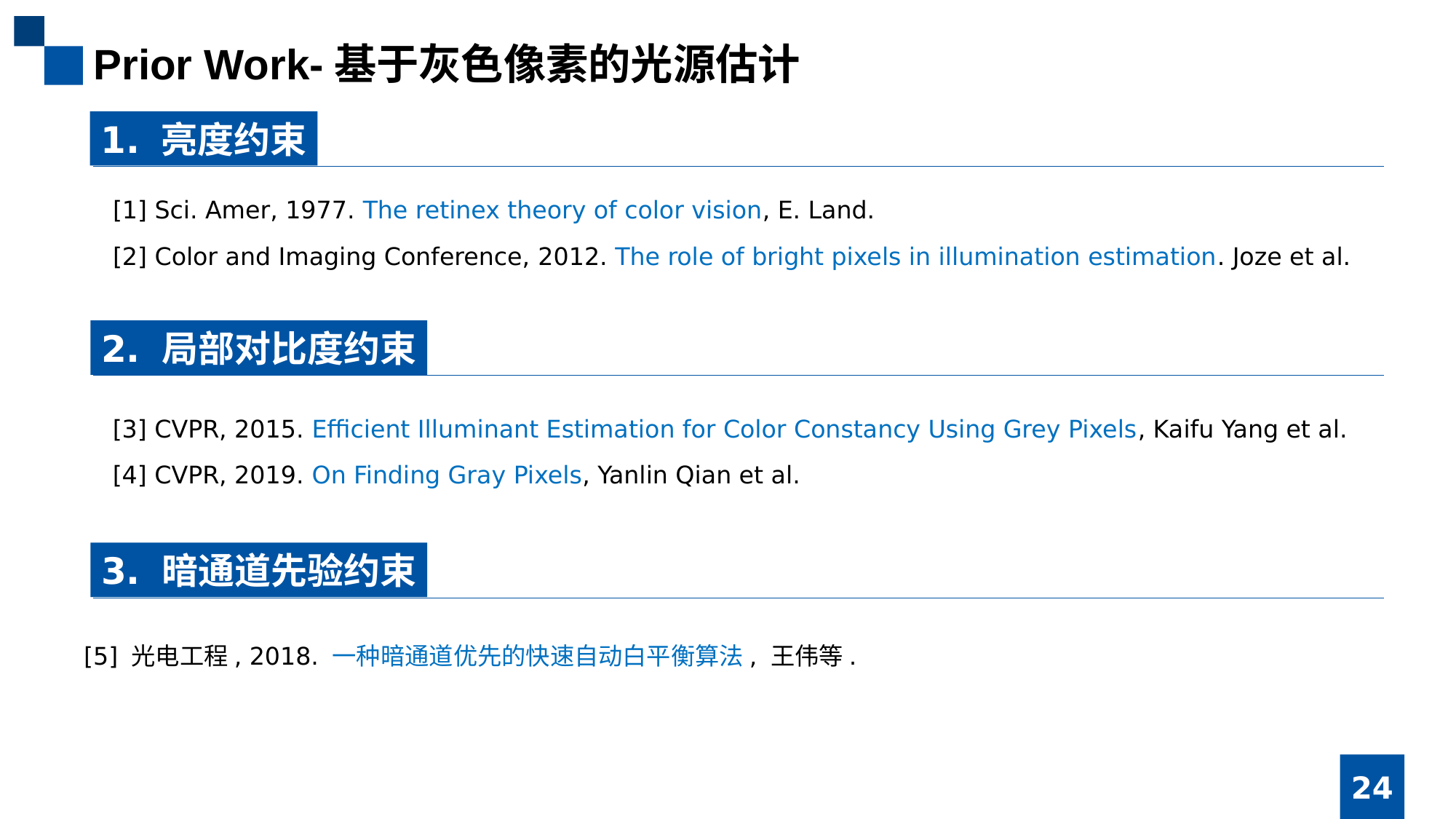

Prior Work-基于灰色像素的光源估计
1. 亮度约束
[1] Sci. Amer, 1977. The retinex theory of color vision, E. Land.
[2] Color and Imaging Conference, 2012. The role of bright pixels in illumination estimation. Joze et al.
2. 局部对比度约束
[3] CVPR, 2015. Efficient Illuminant Estimation for Color Constancy Using Grey Pixels, Kaifu Yang et al.
[4] CVPR, 2019. On Finding Gray Pixels, Yanlin Qian et al.
3. 暗通道先验约束
[5] 光电工程, 2018. 一种暗通道优先的快速自动白平衡算法, 王伟等.
24